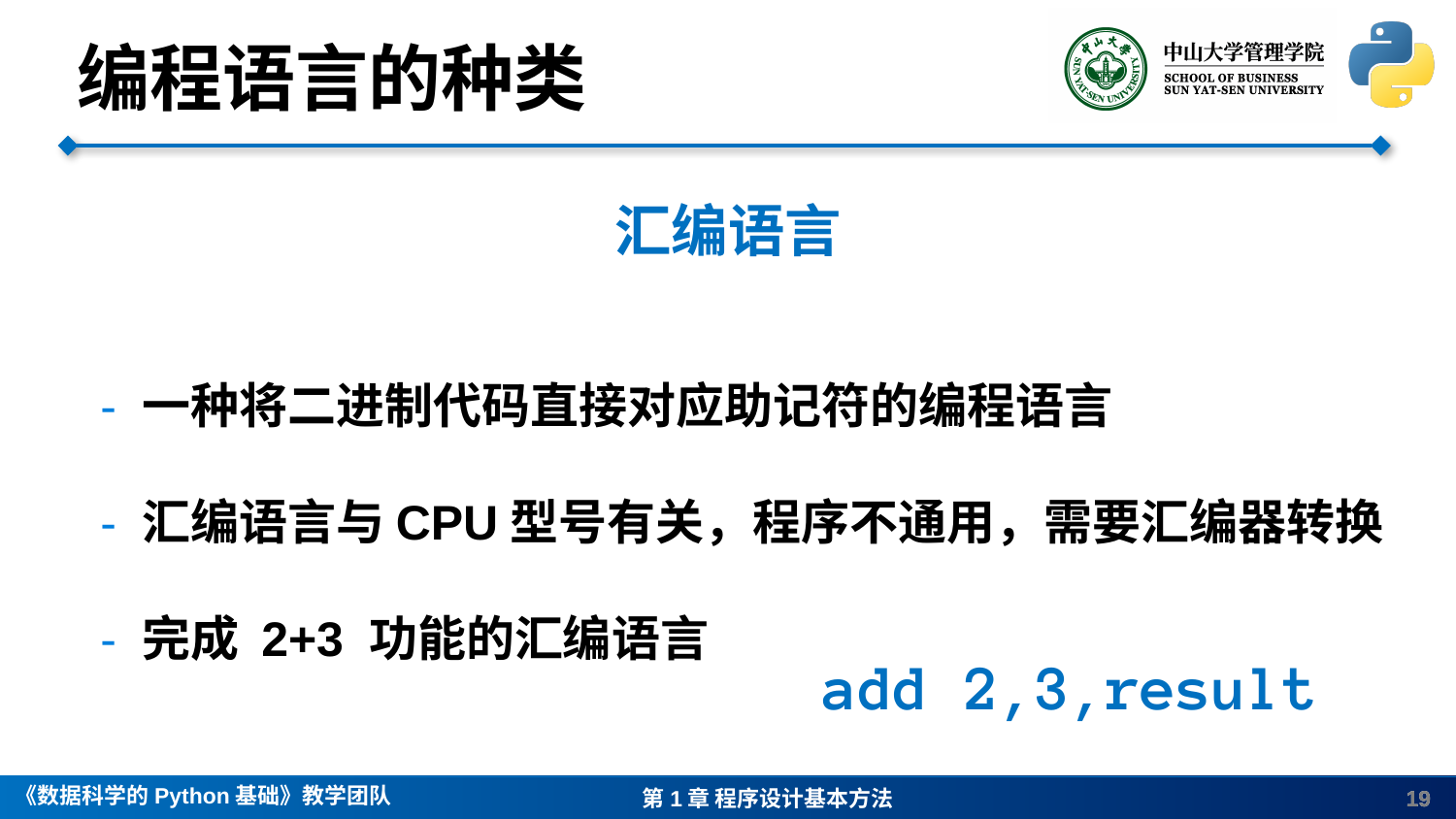

编程语言的种类
汇编语言
- 一种将二进制代码直接对应助记符的编程语言
- 汇编语言与CPU型号有关，程序不通用，需要汇编器转换
- 完成 2+3 功能的汇编语言
add 2,3,result
19